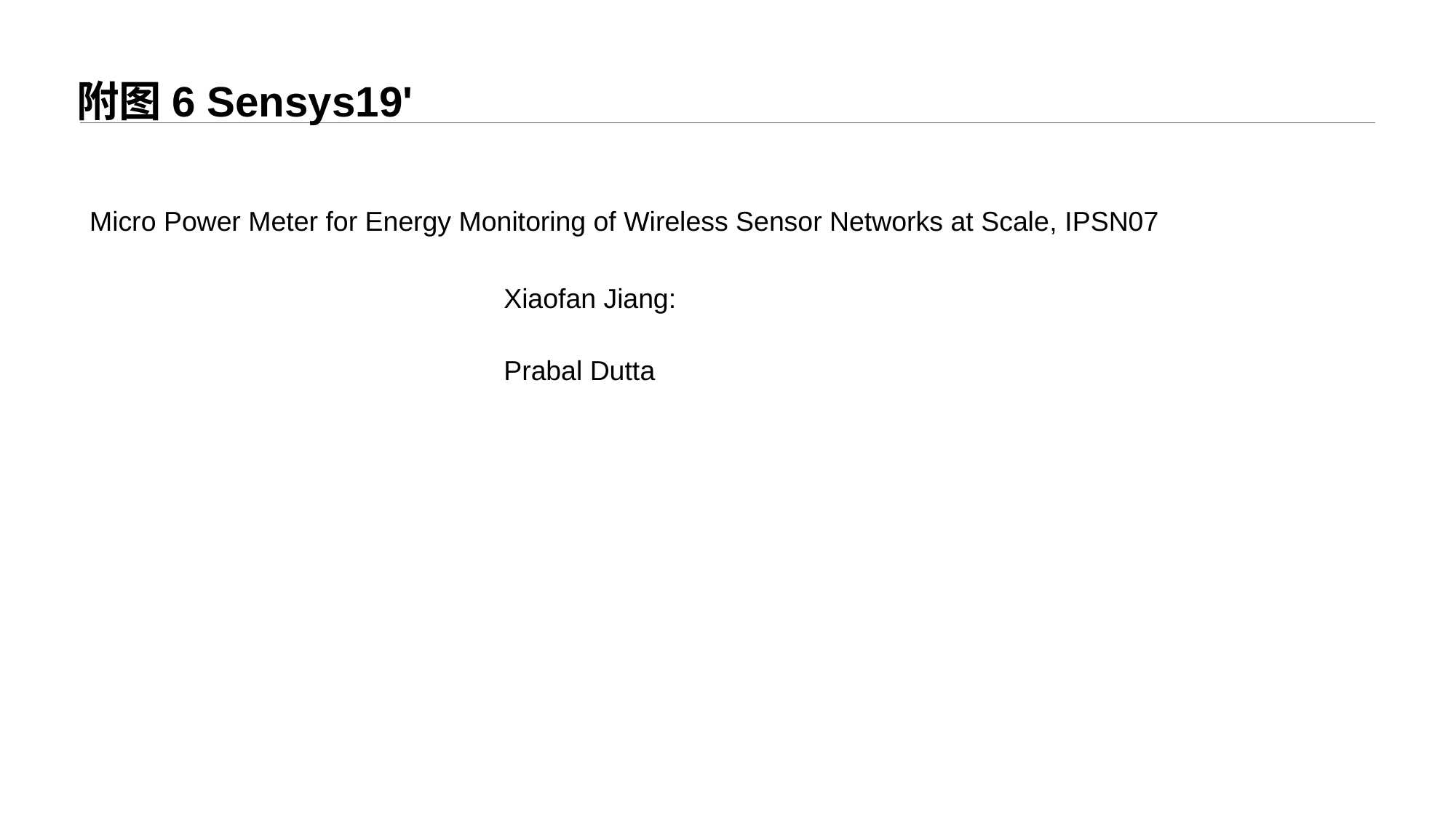

# 附图6 Sensys19'
Micro Power Meter for Energy Monitoring of Wireless Sensor Networks at Scale, IPSN07
Xiaofan Jiang:
Prabal Dutta
49